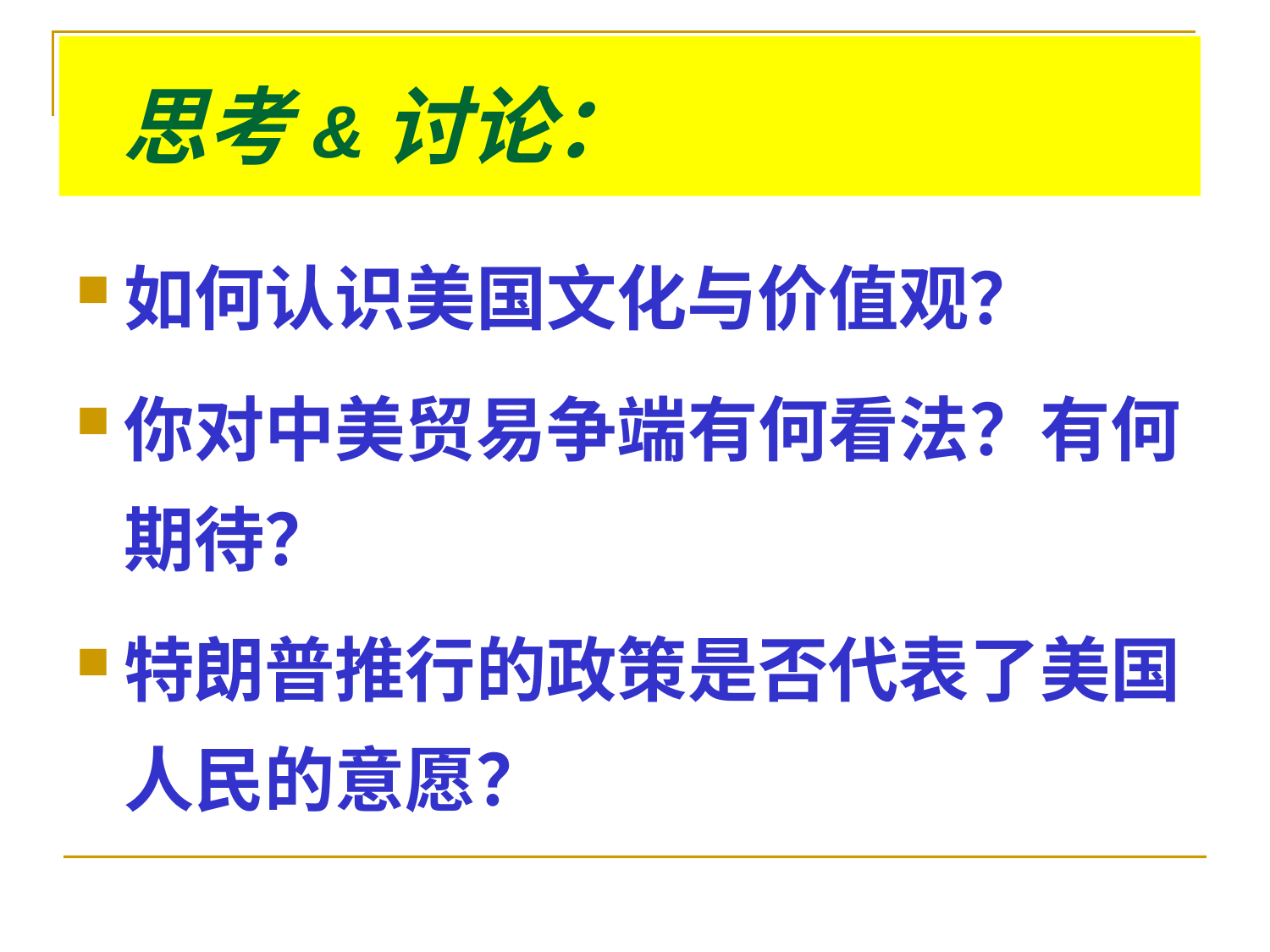

思考&讨论：
如何认识美国文化与价值观？
你对中美贸易争端有何看法？有何期待？
特朗普推行的政策是否代表了美国人民的意愿？